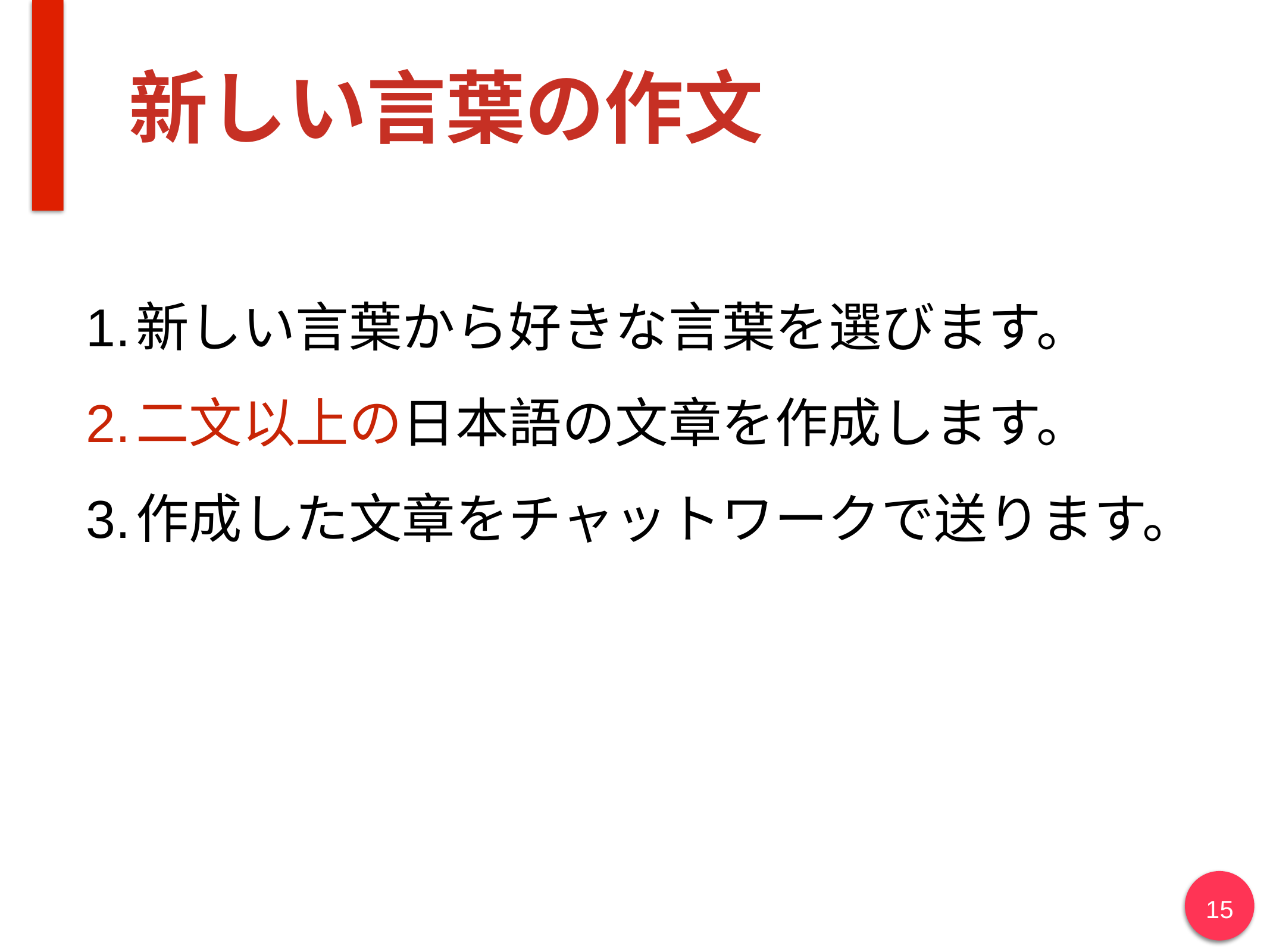

# 新しい言葉の作文
新しい言葉から好きな言葉を選びます。
二文以上の日本語の文章を作成します。
作成した文章をチャットワークで送ります。
15